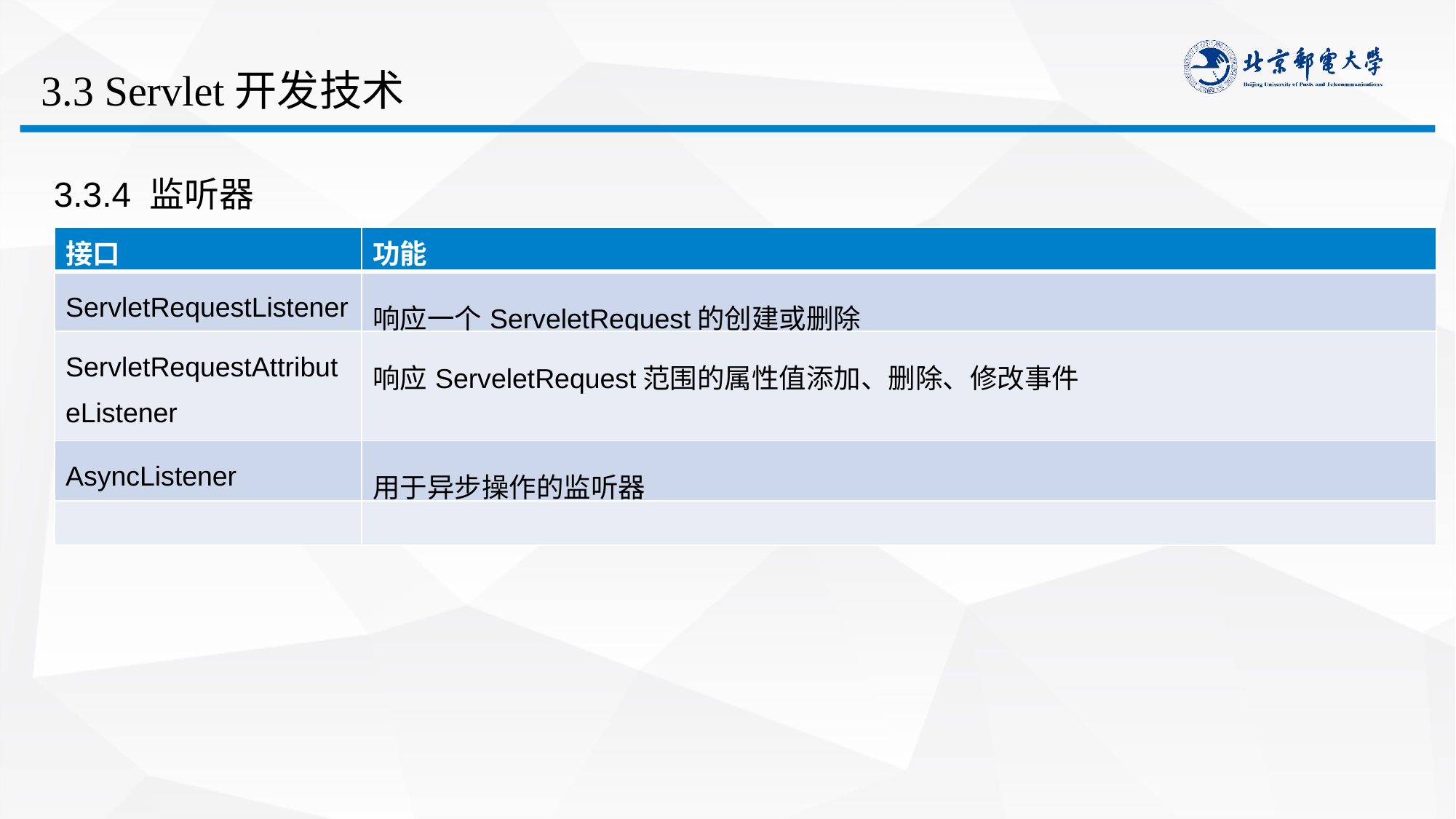

# 3.3 Servlet开发技术
3.3.4 监听器

| 接口 | 功能 |
| --- | --- |
| ServletRequestListener | 响应一个ServeletRequest的创建或删除 |
| ServletRequestAttributeListener | 响应ServeletRequest范围的属性值添加、删除、修改事件 |
| AsyncListener | 用于异步操作的监听器 |
|  |  |